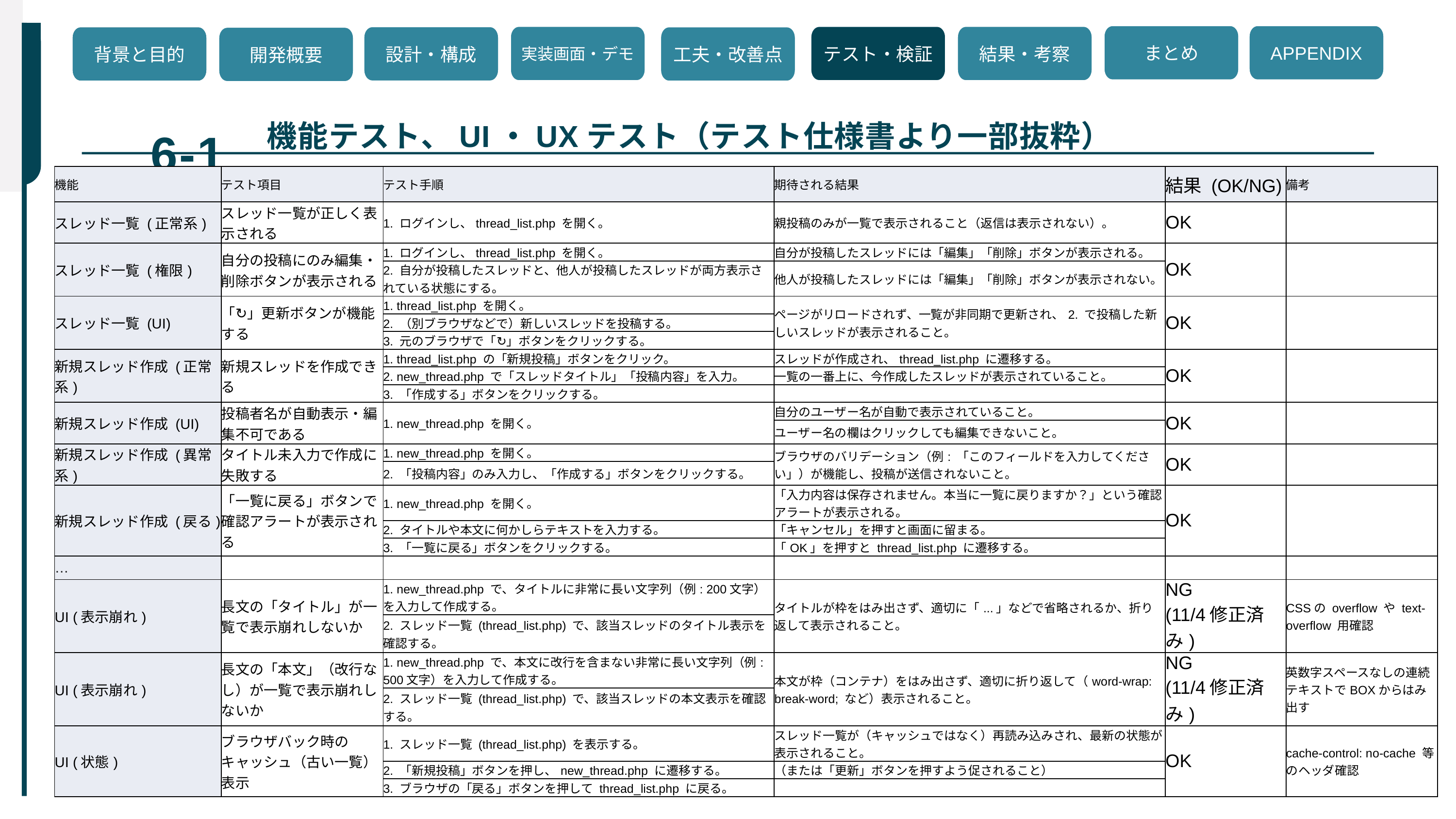

6-1
まとめ
APPENDIX
実装画面・デモ
テスト・検証
結果・考察
設計・構成
背景と目的
工夫・改善点
開発概要
機能テスト、UI・UXテスト（テスト仕様書より一部抜粋）

| 機能 | テスト項目 | テスト手順 | 期待される結果 | 結果 (OK/NG) | 備考 |
| --- | --- | --- | --- | --- | --- |
| スレッド一覧 (正常系) | スレッド一覧が正しく表示される | 1. ログインし、thread\_list.php を開く。 | 親投稿のみが一覧で表示されること（返信は表示されない）。 | OK |  |
| スレッド一覧 (権限) | 自分の投稿にのみ編集・削除ボタンが表示される | 1. ログインし、thread\_list.php を開く。 | 自分が投稿したスレッドには「編集」「削除」ボタンが表示される。 | OK |  |
|  |  | 2. 自分が投稿したスレッドと、他人が投稿したスレッドが両方表示されている状態にする。 | 他人が投稿したスレッドには「編集」「削除」ボタンが表示されない。 |  |  |
| スレッド一覧 (UI) | 「↻」更新ボタンが機能する | 1. thread\_list.php を開く。 | ページがリロードされず、一覧が非同期で更新され、2. で投稿した新しいスレッドが表示されること。 | OK |  |
|  |  | 2. （別ブラウザなどで）新しいスレッドを投稿する。 |  |  |  |
|  |  | 3. 元のブラウザで「↻」ボタンをクリックする。 |  |  |  |
| 新規スレッド作成 (正常系) | 新規スレッドを作成できる | 1. thread\_list.php の「新規投稿」ボタンをクリック。 | スレッドが作成され、thread\_list.php に遷移する。 | OK |  |
|  |  | 2. new\_thread.php で「スレッドタイトル」「投稿内容」を入力。 | 一覧の一番上に、今作成したスレッドが表示されていること。 |  |  |
|  |  | 3. 「作成する」ボタンをクリックする。 |  |  |  |
| 新規スレッド作成 (UI) | 投稿者名が自動表示・編集不可である | 1. new\_thread.php を開く。 | 自分のユーザー名が自動で表示されていること。 | OK |  |
|  |  |  | ユーザー名の欄はクリックしても編集できないこと。 |  |  |
| 新規スレッド作成 (異常系) | タイトル未入力で作成に失敗する | 1. new\_thread.php を開く。 | ブラウザのバリデーション（例: 「このフィールドを入力してください」）が機能し、投稿が送信されないこと。 | OK |  |
|  |  | 2. 「投稿内容」のみ入力し、「作成する」ボタンをクリックする。 |  |  |  |
| 新規スレッド作成 (戻る) | 「一覧に戻る」ボタンで確認アラートが表示される | 1. new\_thread.php を開く。 | 「入力内容は保存されません。本当に一覧に戻りますか？」という確認アラートが表示される。 | OK |  |
|  |  | 2. タイトルや本文に何かしらテキストを入力する。 | 「キャンセル」を押すと画面に留まる。 |  |  |
|  |  | 3. 「一覧に戻る」ボタンをクリックする。 | 「OK」を押すと thread\_list.php に遷移する。 |  |  |
| … |  |  |  |  |  |
| UI (表示崩れ) | 長文の「タイトル」が一覧で表示崩れしないか | 1. new\_thread.php で、タイトルに非常に長い文字列（例: 200文字）を入力して作成する。 | タイトルが枠をはみ出さず、適切に「...」などで省略されるか、折り返して表示されること。 | NG (11/4修正済み) | CSSの overflow や text-overflow 用確認 |
|  |  | 2. スレッド一覧 (thread\_list.php) で、該当スレッドのタイトル表示を確認する。 |  |  |  |
| UI (表示崩れ) | 長文の「本文」（改行なし）が一覧で表示崩れしないか | 1. new\_thread.php で、本文に改行を含まない非常に長い文字列（例: 500文字）を入力して作成する。 | 本文が枠（コンテナ）をはみ出さず、適切に折り返して（word-wrap: break-word; など）表示されること。 | NG (11/4修正済み) | 英数字スペースなしの連続テキストでBOXからはみ出す |
|  |  | 2. スレッド一覧 (thread\_list.php) で、該当スレッドの本文表示を確認する。 |  |  |  |
| UI (状態) | ブラウザバック時のキャッシュ（古い一覧）表示 | 1. スレッド一覧 (thread\_list.php) を表示する。 | スレッド一覧が（キャッシュではなく）再読み込みされ、最新の状態が表示されること。 | OK | cache-control: no-cache 等のヘッダ確認 |
|  |  | 2. 「新規投稿」ボタンを押し、new\_thread.php に遷移する。 | （または「更新」ボタンを押すよう促されること） |  |  |
|  |  | 3. ブラウザの「戻る」ボタンを押して thread\_list.php に戻る。 |  |  |  |
2025/11/11
27
スレッドアプリ開発最終報告書　東京国際工科専門職大学　坂井壱謙